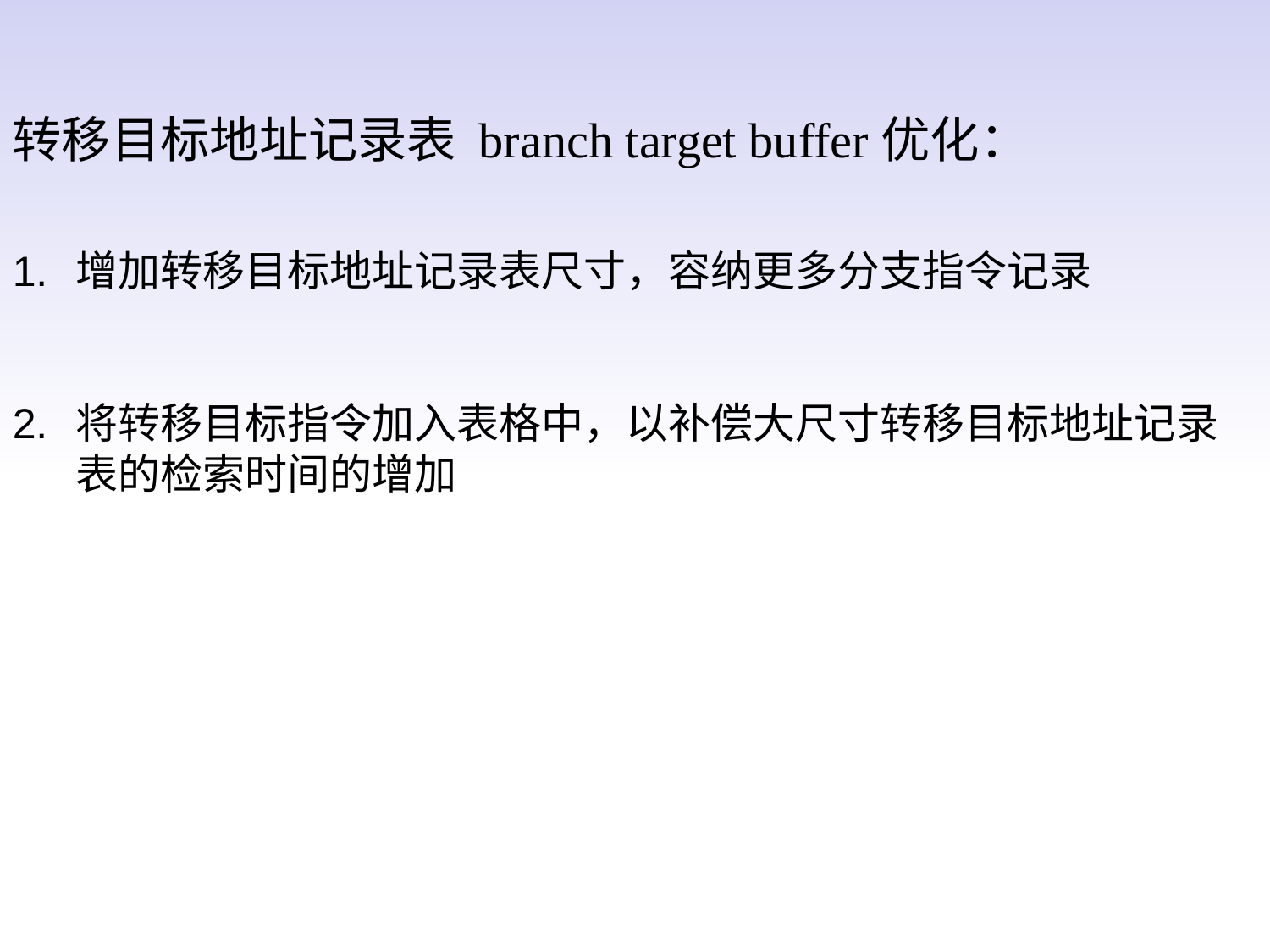

转移目标地址记录表 branch target buffer优化：

增加转移目标地址记录表尺寸，容纳更多分支指令记录

将转移目标指令加入表格中，以补偿大尺寸转移目标地址记录表的检索时间的增加